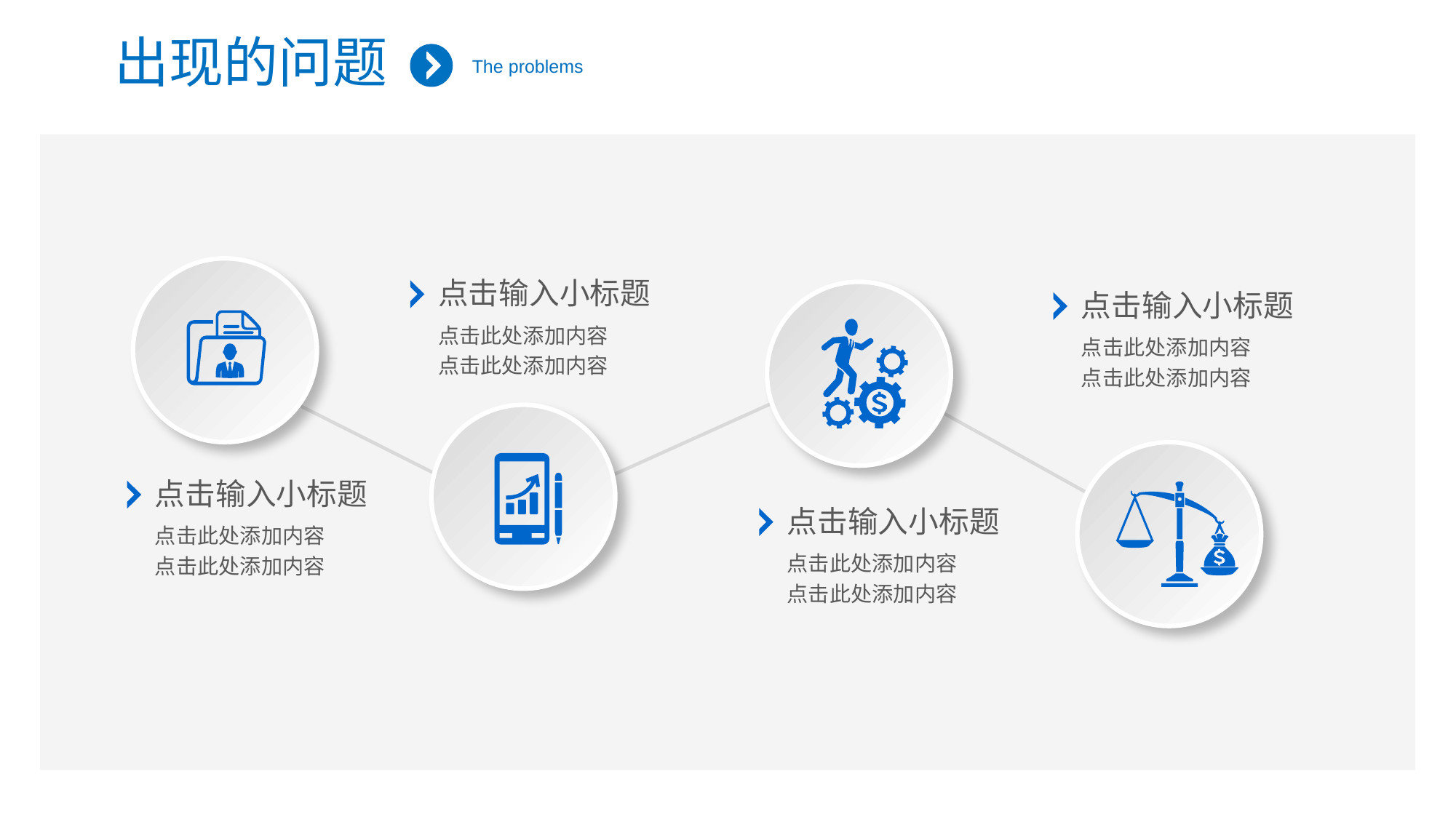

出现的问题

The problems

点击输入小标题

点击此处添加内容
点击此处添加内容
点击输入小标题

点击此处添加内容
点击此处添加内容

点击输入小标题

点击此处添加内容
点击此处添加内容
点击输入小标题

点击此处添加内容
点击此处添加内容